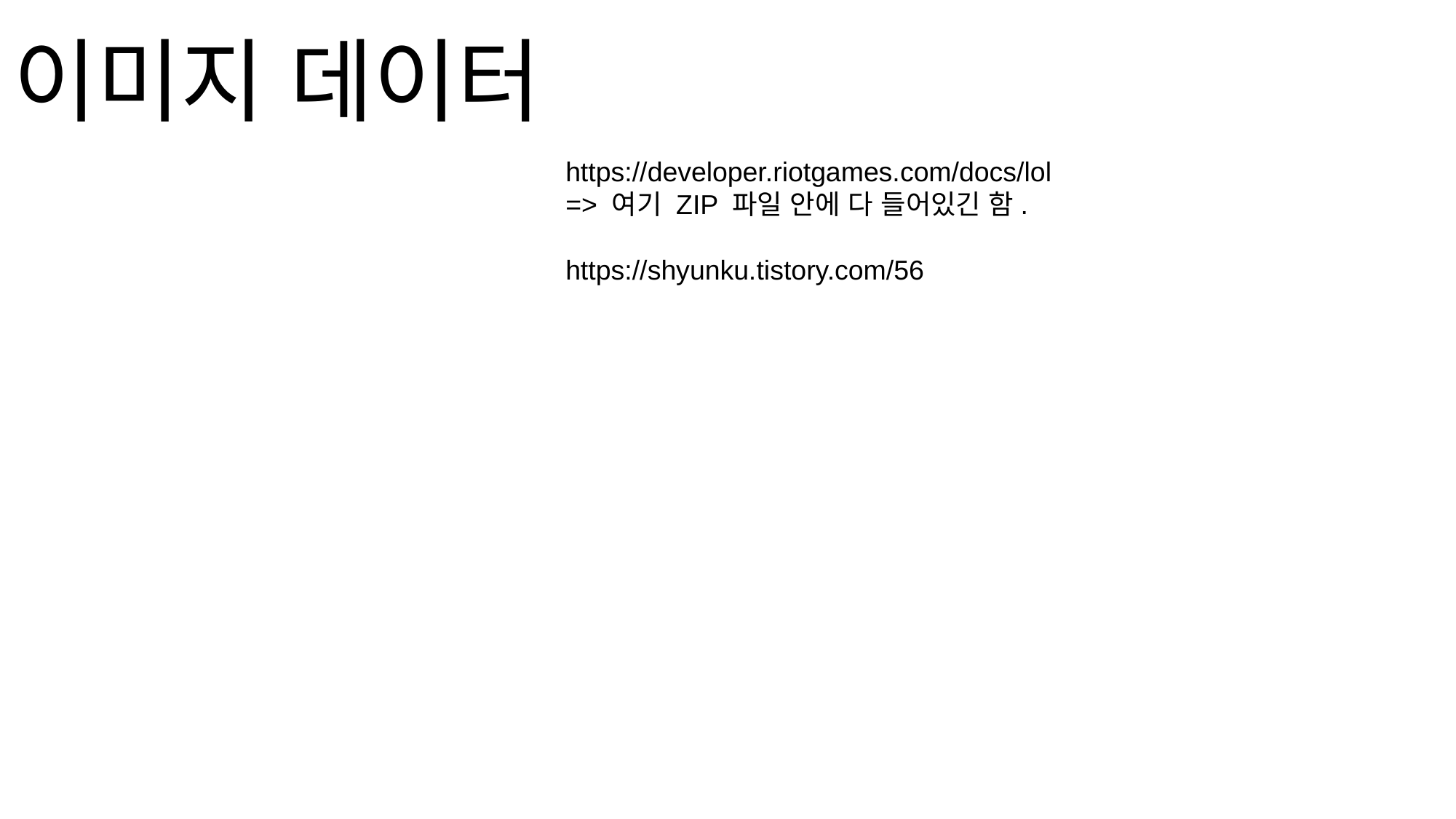

# 이미지 데이터
https://developer.riotgames.com/docs/lol
=> 여기 ZIP 파일 안에 다 들어있긴 함.

https://shyunku.tistory.com/56